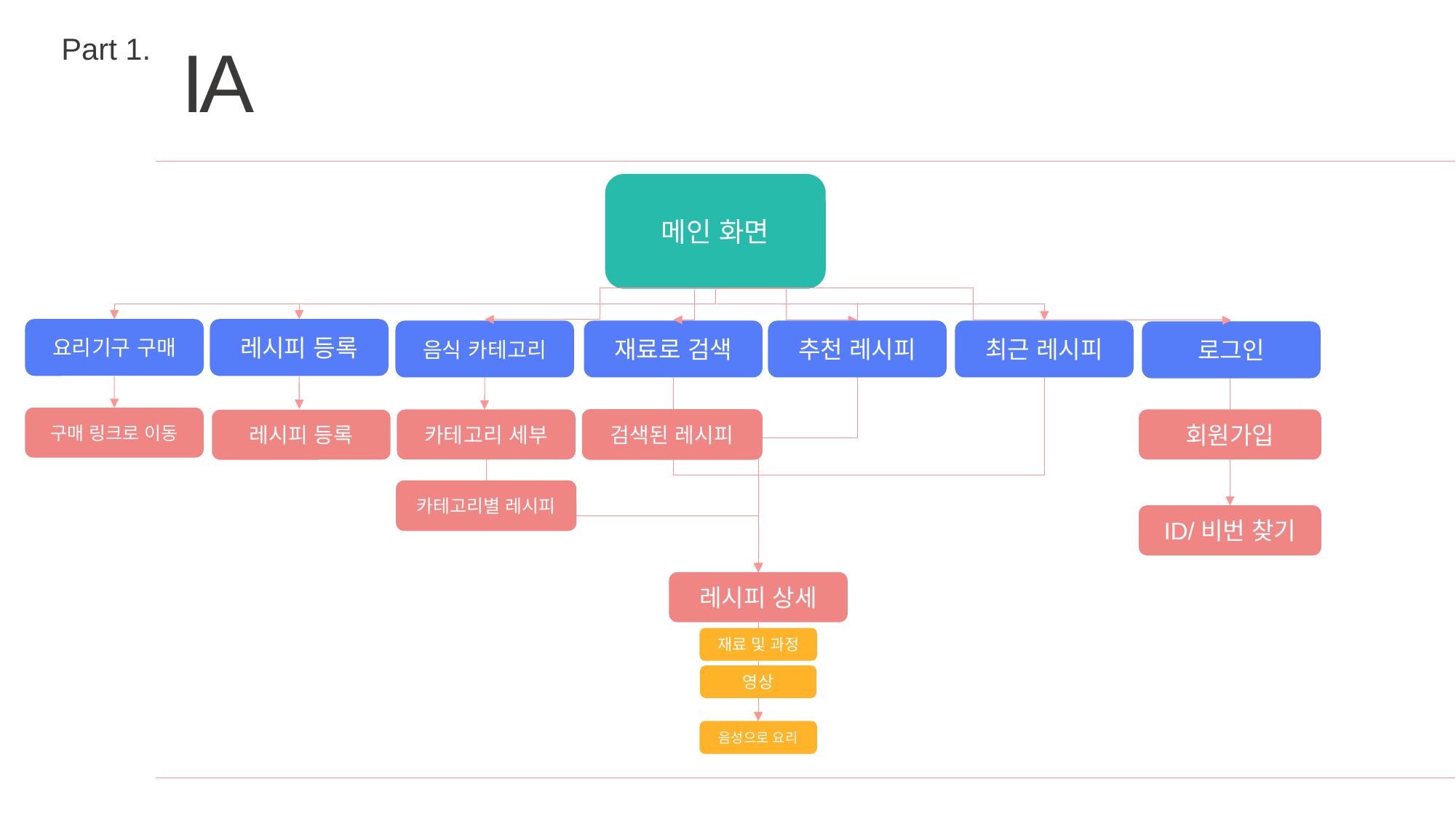

Part 1.
IA
메인 화면
요리기구 구매
레시피 등록
음식 카테고리
재료로 검색
추천 레시피
최근 레시피
로그인
구매 링크로 이동
검색된 레시피
카테고리 세부
회원가입
레시피 등록
카테고리별 레시피
ID/비번 찾기
레시피 상세
재료 및 과정
영상
음성으로 요리